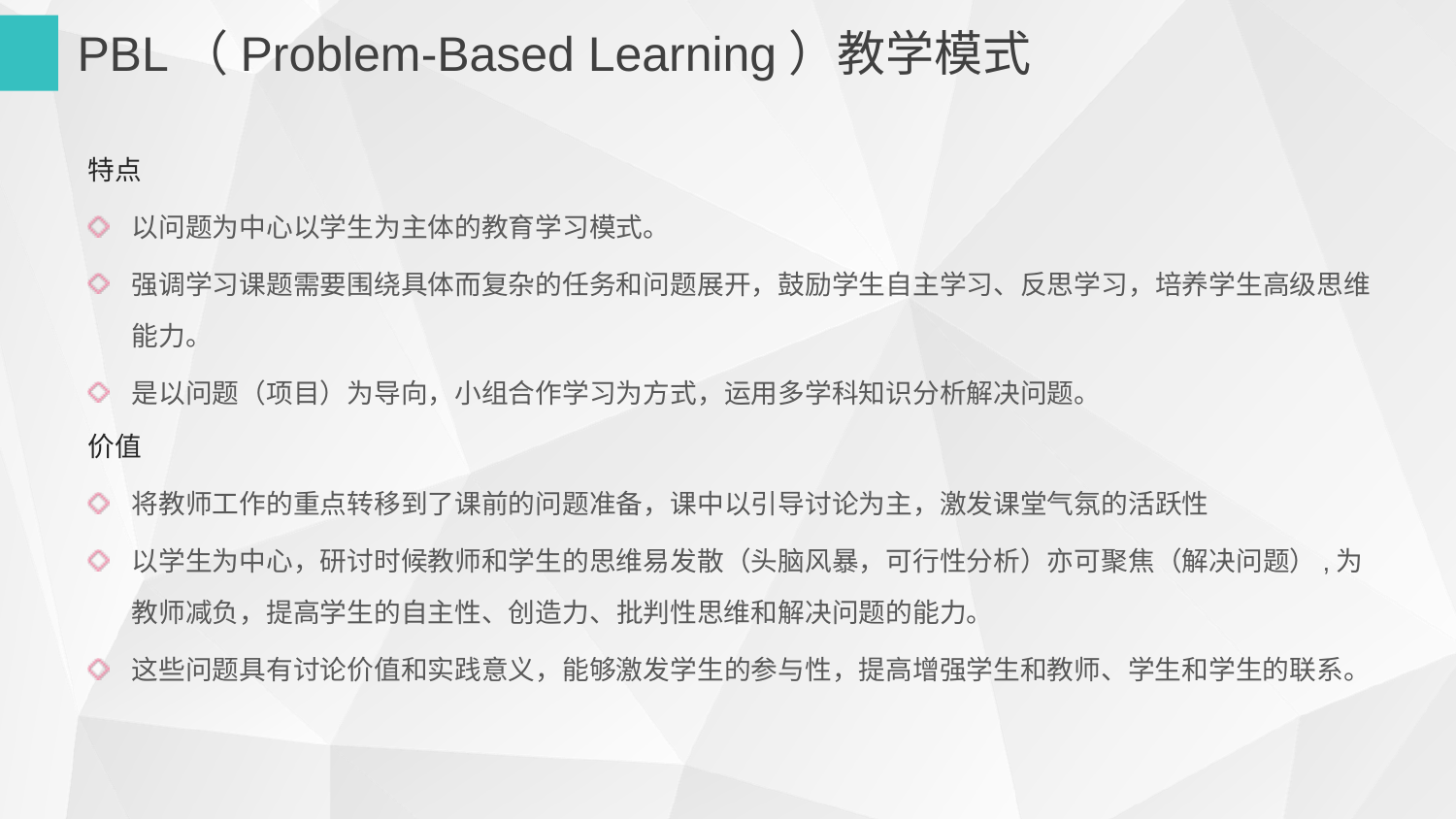

评价总结
成果沉淀
课上展示
课下研究
任务布置
PBL（Problem-Based Learning）教学模式
特点
以问题为中心以学生为主体的教育学习模式。
强调学习课题需要围绕具体而复杂的任务和问题展开，鼓励学生自主学习、反思学习，培养学生高级思维能力。
是以问题（项目）为导向，小组合作学习为方式，运用多学科知识分析解决问题。
价值
将教师工作的重点转移到了课前的问题准备，课中以引导讨论为主，激发课堂气氛的活跃性
以学生为中心，研讨时候教师和学生的思维易发散（头脑风暴，可行性分析）亦可聚焦（解决问题）,为教师减负，提高学生的自主性、创造力、批判性思维和解决问题的能力。
这些问题具有讨论价值和实践意义，能够激发学生的参与性，提高增强学生和教师、学生和学生的联系。